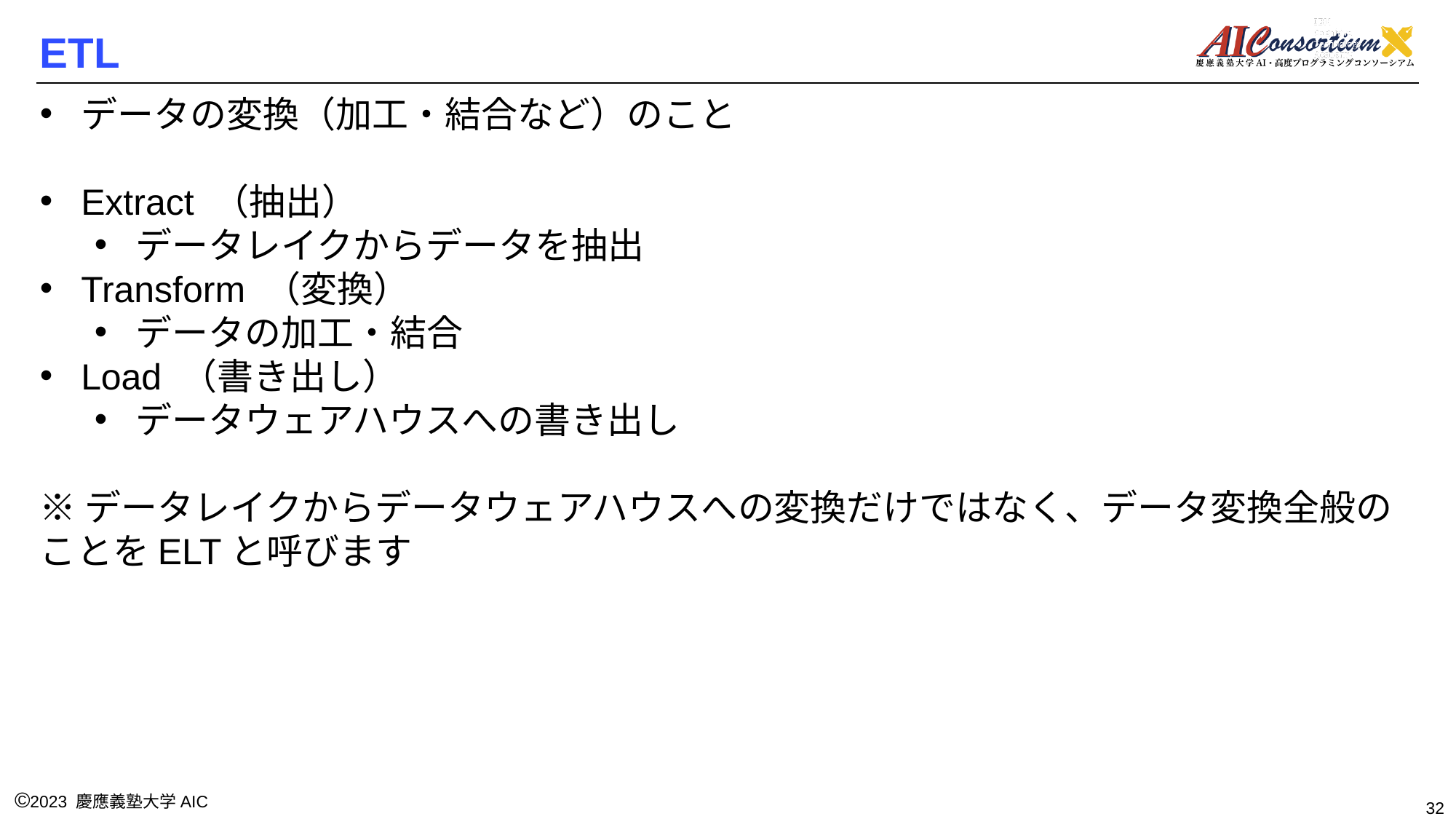

# ETL
データの変換（加工・結合など）のこと

Extract （抽出）
データレイクからデータを抽出
Transform （変換）
データの加工・結合
Load （書き出し）
データウェアハウスへの書き出し

※データレイクからデータウェアハウスへの変換だけではなく、データ変換全般のことをELTと呼びます
32